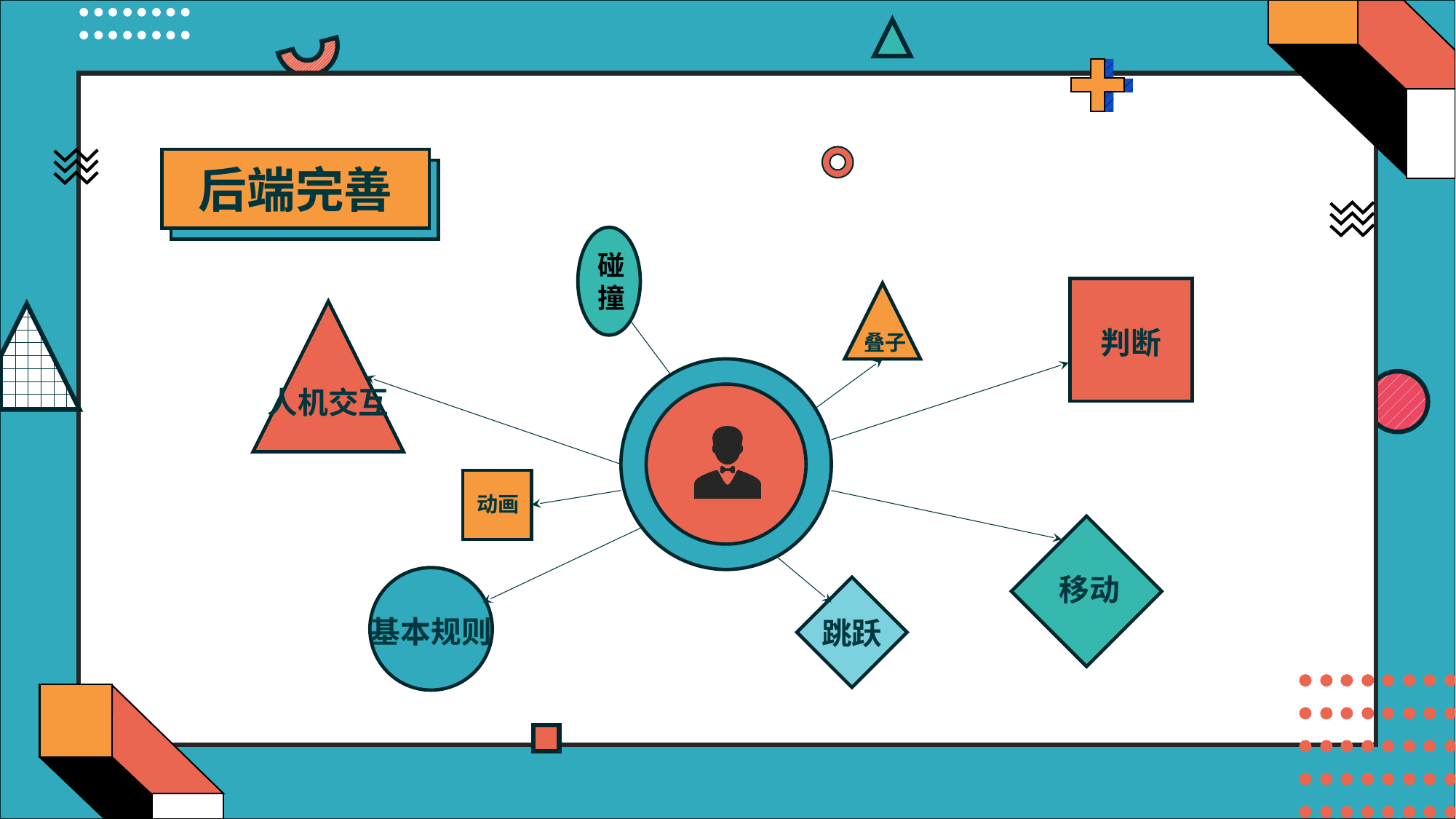

后端完善
碰撞

判断
叠子

人机交互

动画

移动

基本规则
跳跃